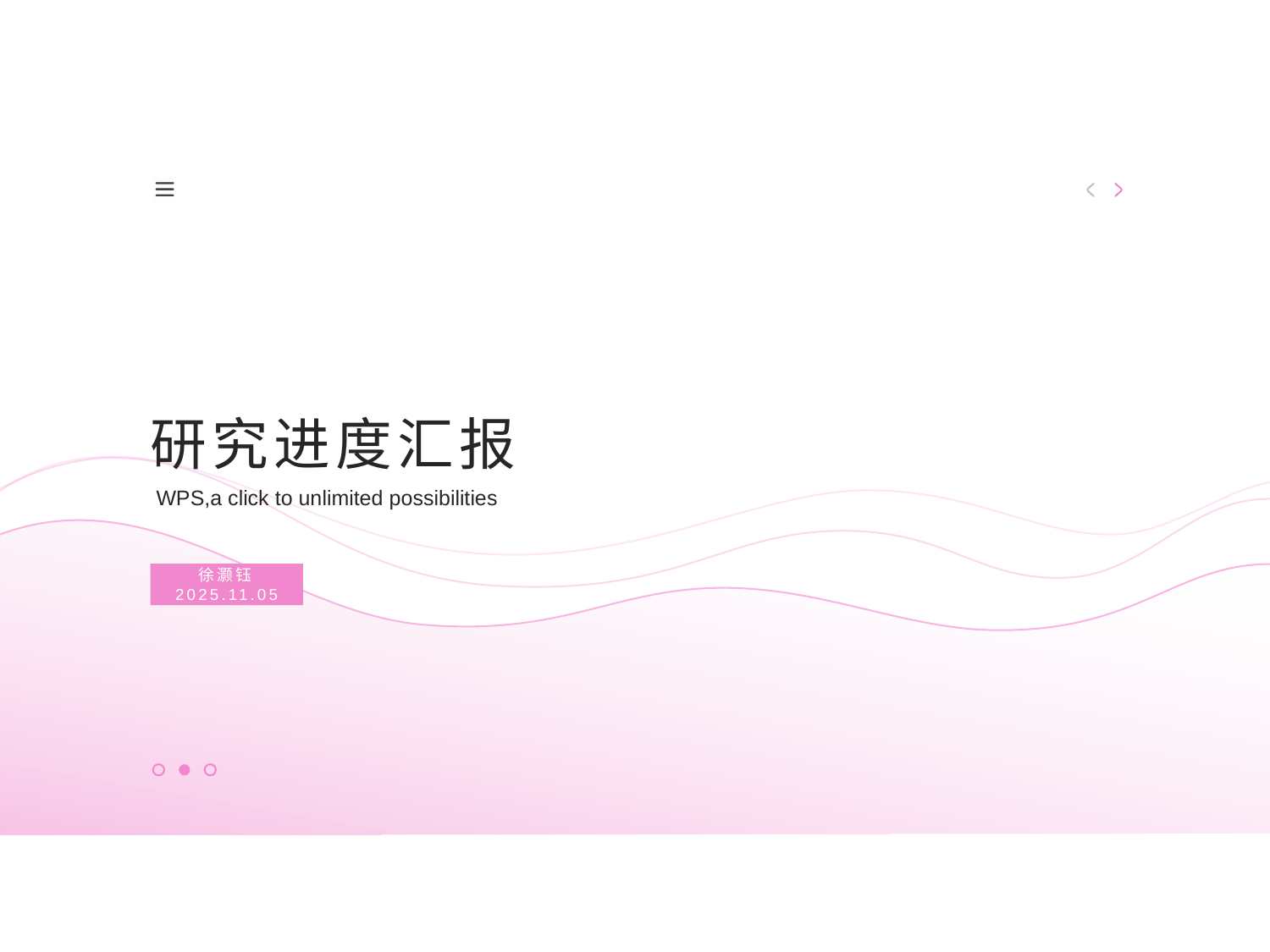

研究进度汇报
 WPS,a click to unlimited possibilities
徐灏钰 2025.11.05